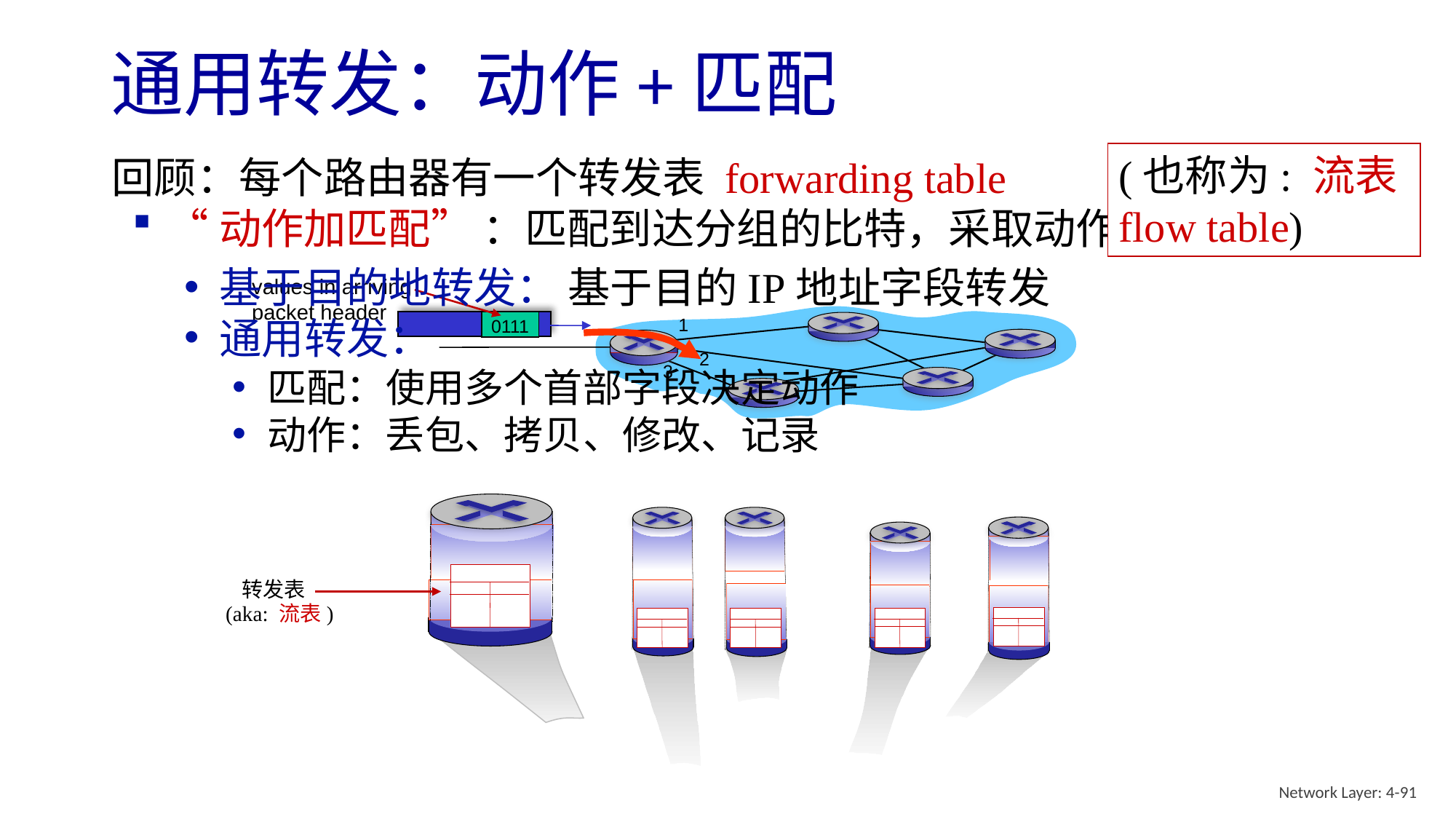

# 通用转发：动作+匹配
(也称为: 流表flow table)
(aka: 流表)
回顾：每个路由器有一个转发表 forwarding table
“动作加匹配” ：匹配到达分组的比特，采取动作
基于目的地转发： 基于目的IP地址字段转发
values in arriving
packet header

0111

1

2
3

通用转发：
匹配：使用多个首部字段决定动作
动作：丢包、拷贝、修改、记录

转发表
Network Layer: 4-91